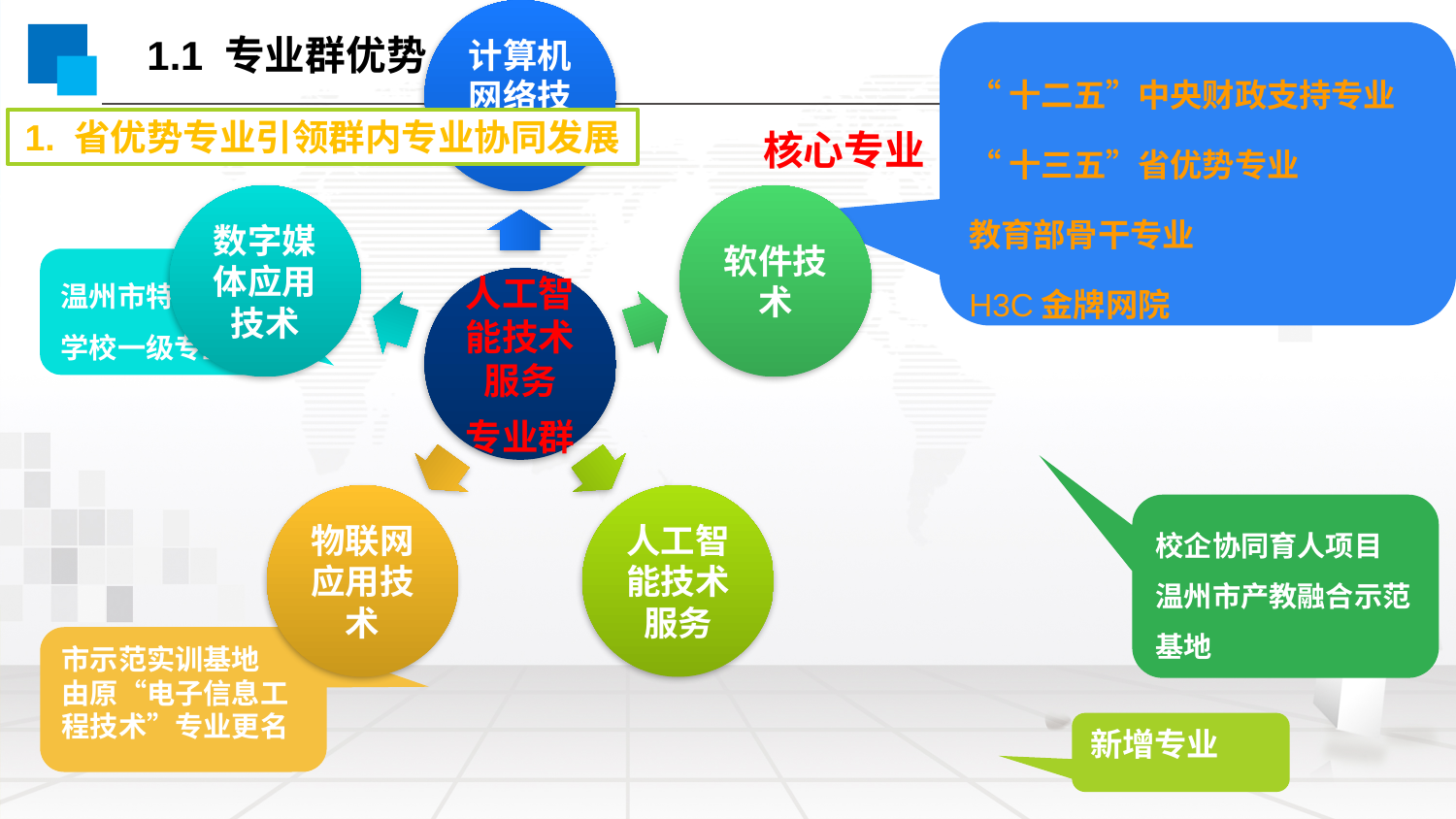

1.1 专业群优势
“十二五”中央财政支持专业
“十三五”省优势专业
教育部骨干专业
H3C金牌网院
1. 省优势专业引领群内专业协同发展
核心专业
人工智能技术服务
专业群

计算机网络技术

软件技术

人工智能技术服务

物联网应用技术

数字媒体应用技术

温州市特色专业
学校一级专业
校企协同育人项目
温州市产教融合示范基地
市示范实训基地
由原“电子信息工程技术”专业更名
新增专业